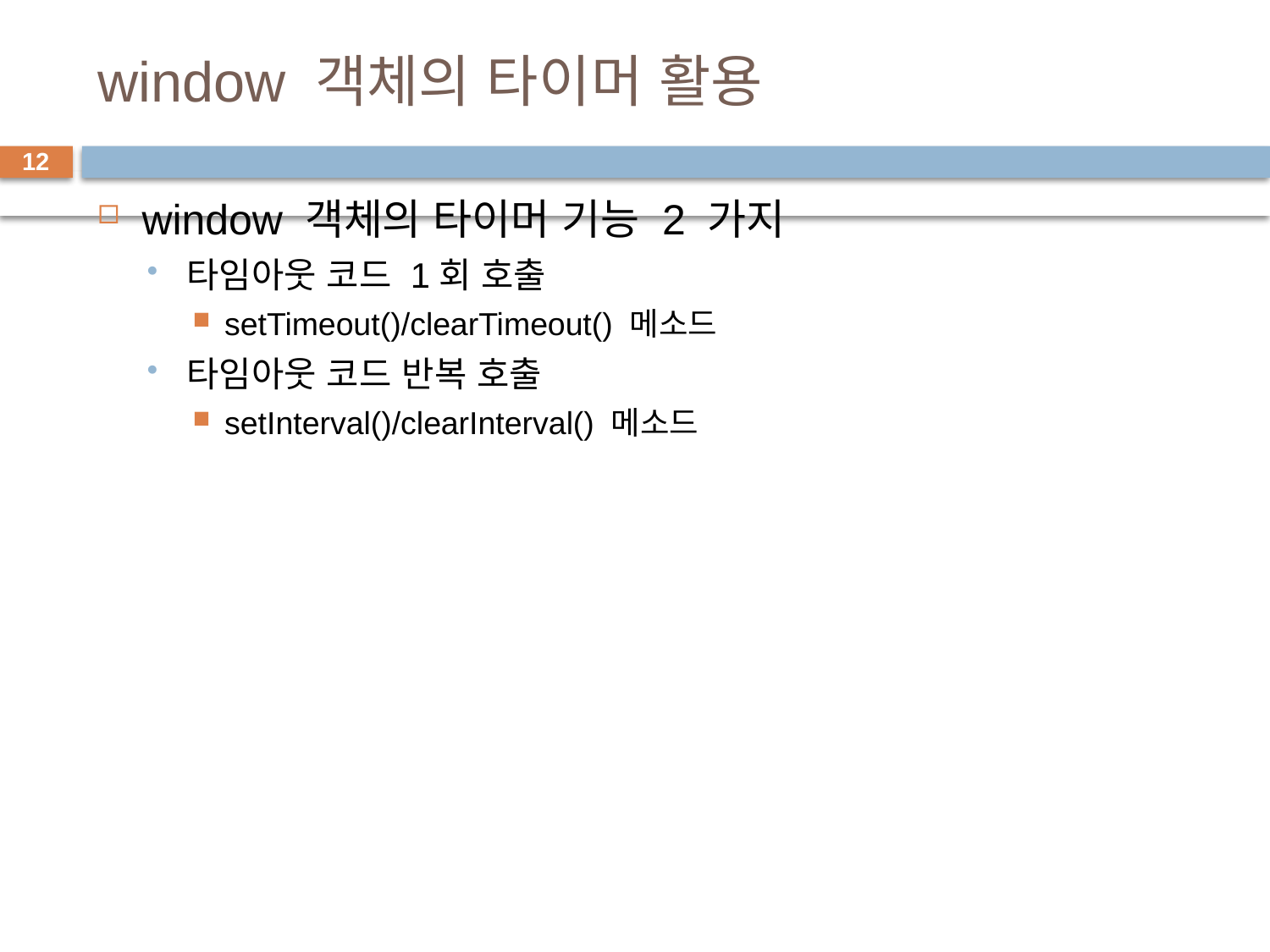

# window 객체의 타이머 활용
12
window 객체의 타이머 기능 2 가지
타임아웃 코드 1회 호출
setTimeout()/clearTimeout() 메소드
타임아웃 코드 반복 호출
setInterval()/clearInterval() 메소드